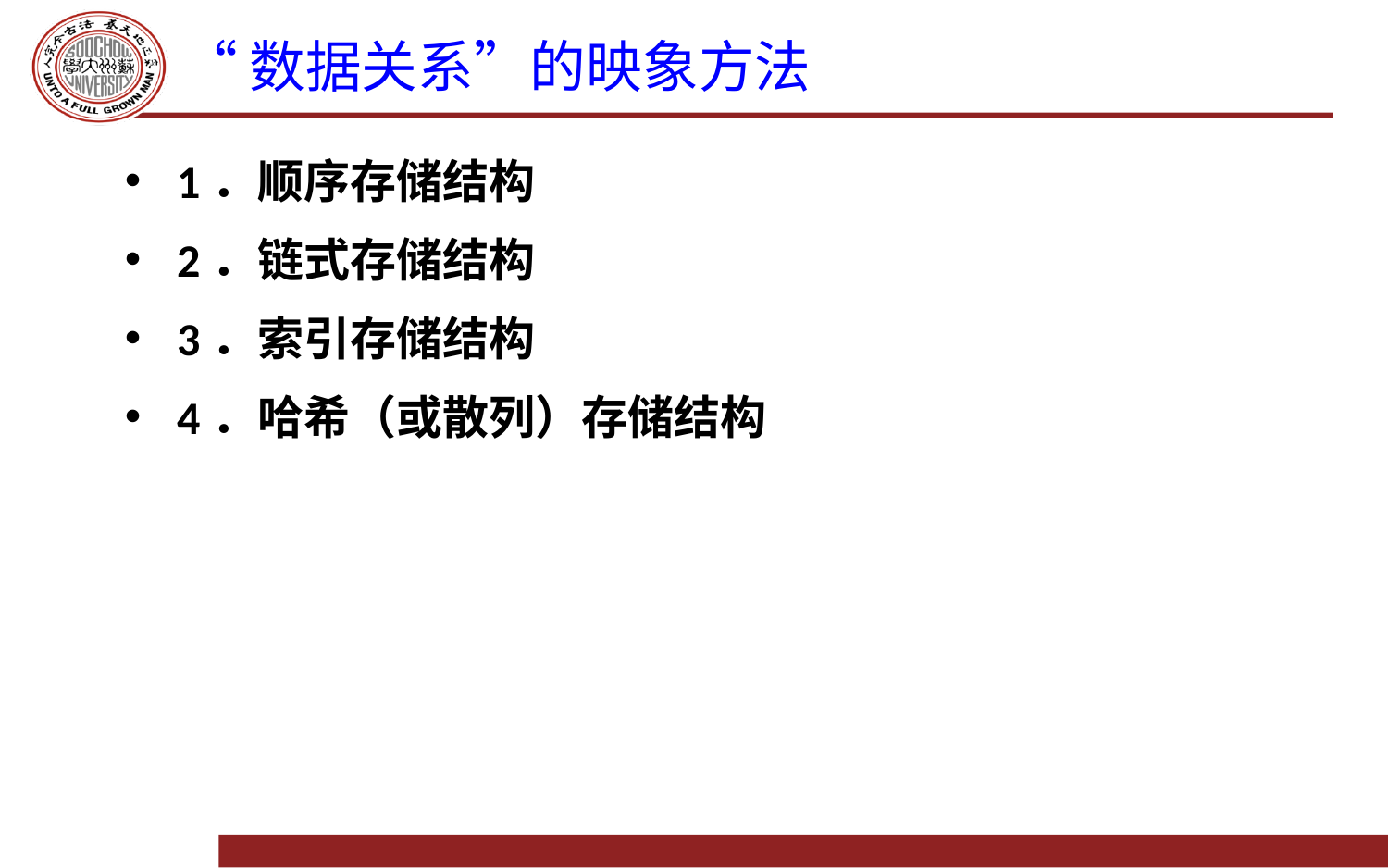

# “数据关系”的映象方法
1．顺序存储结构
2．链式存储结构
3．索引存储结构
4．哈希（或散列）存储结构